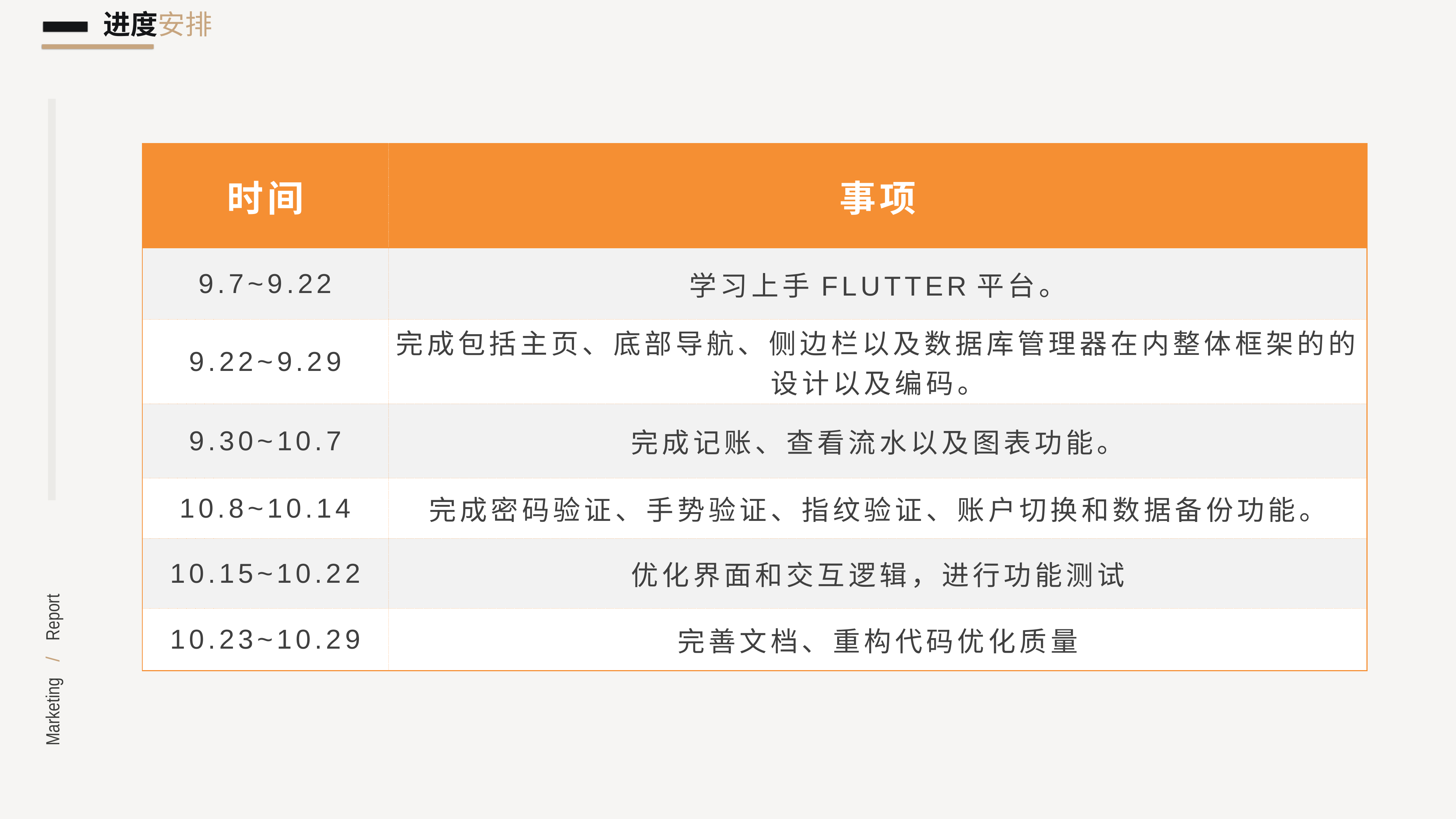

进度安排

| 时间 | 事项 |
| --- | --- |
| 9.7~9.22 | 学习上手Flutter平台。 |
| 9.22~9.29 | 完成包括主页、底部导航、侧边栏以及数据库管理器在内整体框架的的设计以及编码。 |
| 9.30~10.7 | 完成记账、查看流水以及图表功能。 |
| 10.8~10.14 | 完成密码验证、手势验证、指纹验证、账户切换和数据备份功能。 |
| 10.15~10.22 | 优化界面和交互逻辑，进行功能测试 |
| 10.23~10.29 | 完善文档、重构代码优化质量 |